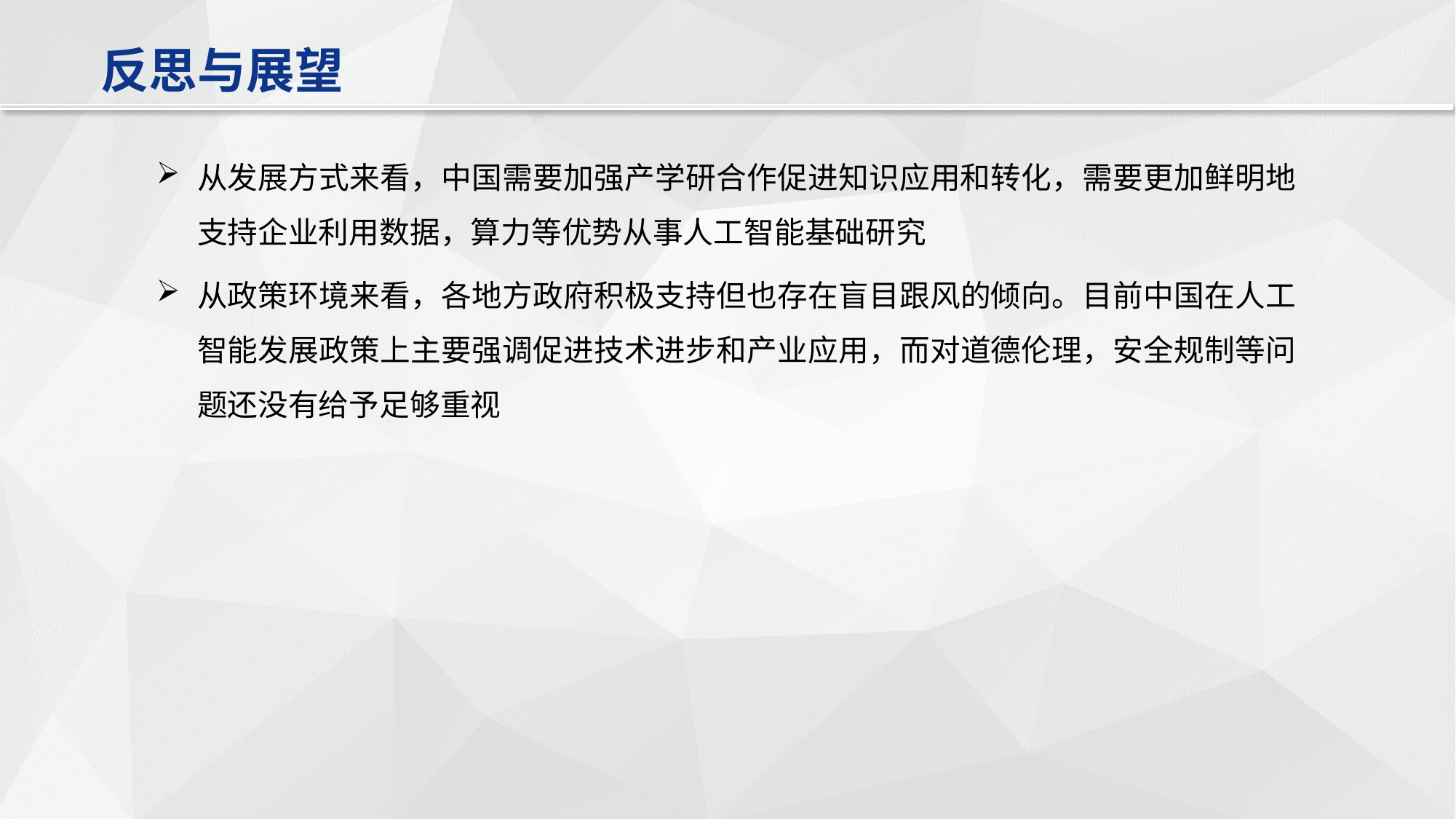

反思与展望

从发展方式来看，中国需要加强产学研合作促进知识应用和转化，需要更加鲜明地支持企业利用数据，算力等优势从事人工智能基础研究
从政策环境来看，各地方政府积极支持但也存在盲目跟风的倾向。目前中国在人工智能发展政策上主要强调促进技术进步和产业应用，而对道德伦理，安全规制等问题还没有给予足够重视
107